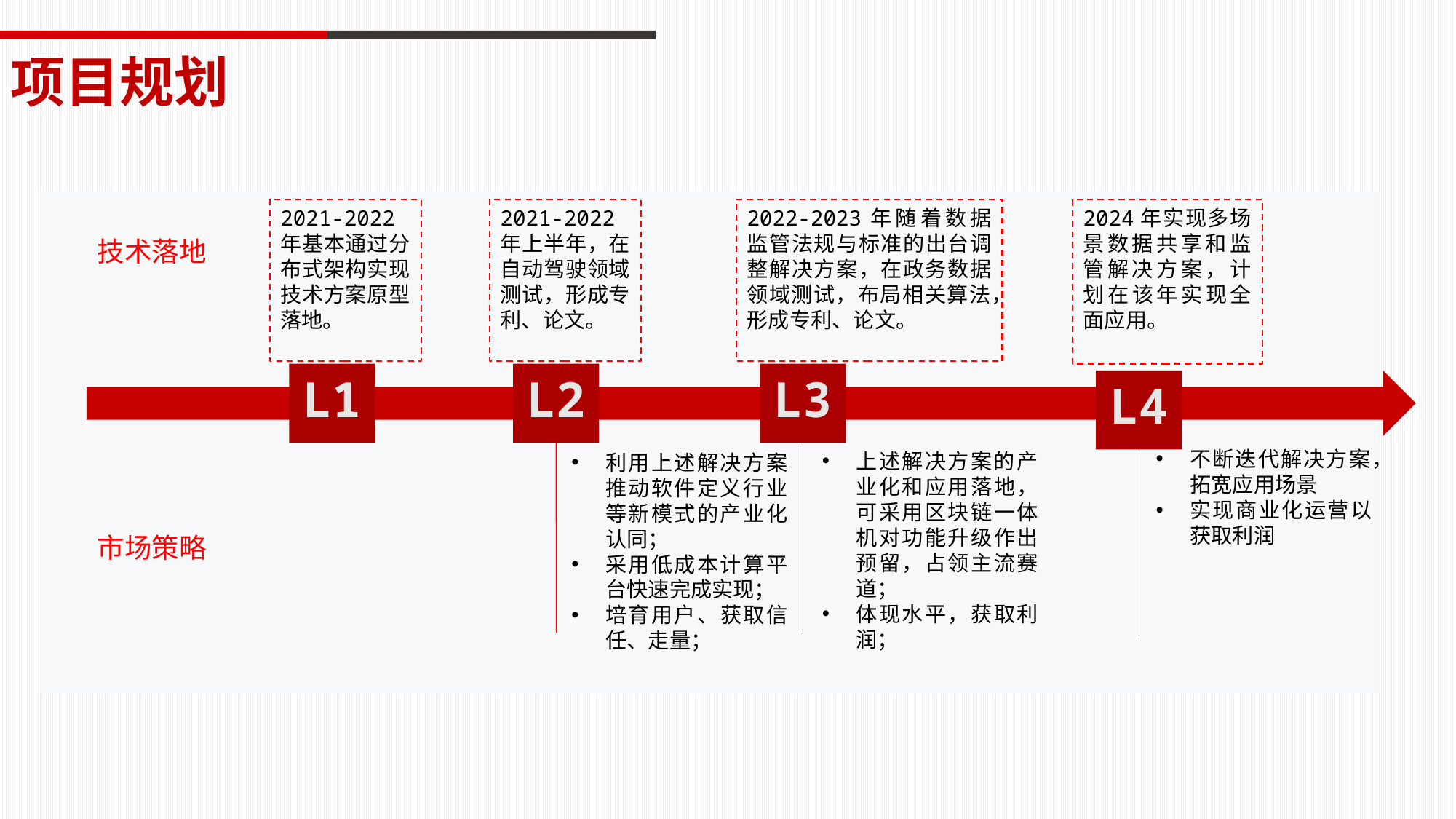

项目规划

2021-2022年基本通过分布式架构实现技术方案原型落地。
2021-2022年上半年，在自动驾驶领域测试，形成专利、论文。
2022-2023年随着数据监管法规与标准的出台调整解决方案，在政务数据领域测试，布局相关算法，形成专利、论文。

2024年实现多场景数据共享和监管解决方案，计划在该年实现全面应用。
技术落地
L1
L2
L3

L4
不断迭代解决方案，拓宽应用场景
实现商业化运营以获取利润
上述解决方案的产业化和应用落地，可采用区块链一体机对功能升级作出预留，占领主流赛道；
体现水平，获取利润；

利用上述解决方案推动软件定义行业等新模式的产业化认同；
采用低成本计算平台快速完成实现；
培育用户、获取信任、走量；
市场策略